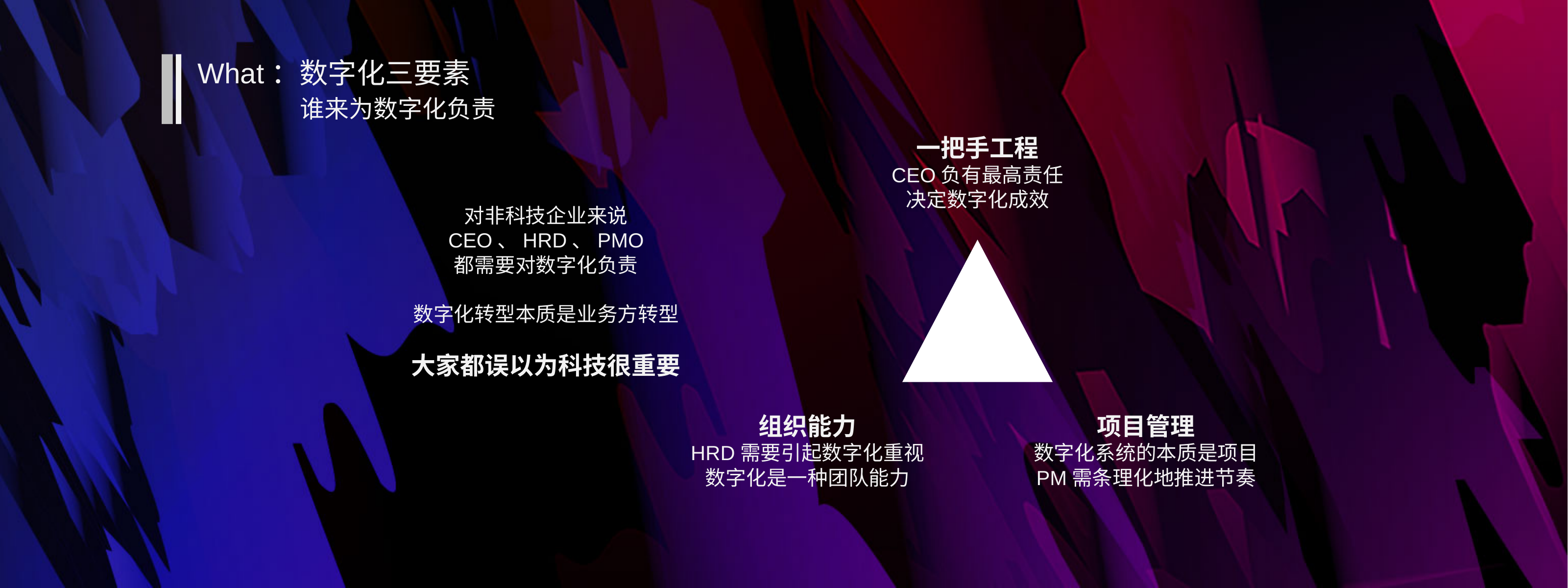

What：数字化三要素
               谁来为数字化负责
一把手工程
CEO负有最高责任
决定数字化成效

对非科技企业来说
CEO、HRD、PMO
都需要对数字化负责

数字化转型本质是业务方转型

大家都误以为科技很重要

组织能力
HRD需要引起数字化重视
数字化是一种团队能力
项目管理
数字化系统的本质是项目
PM需条理化地推进节奏